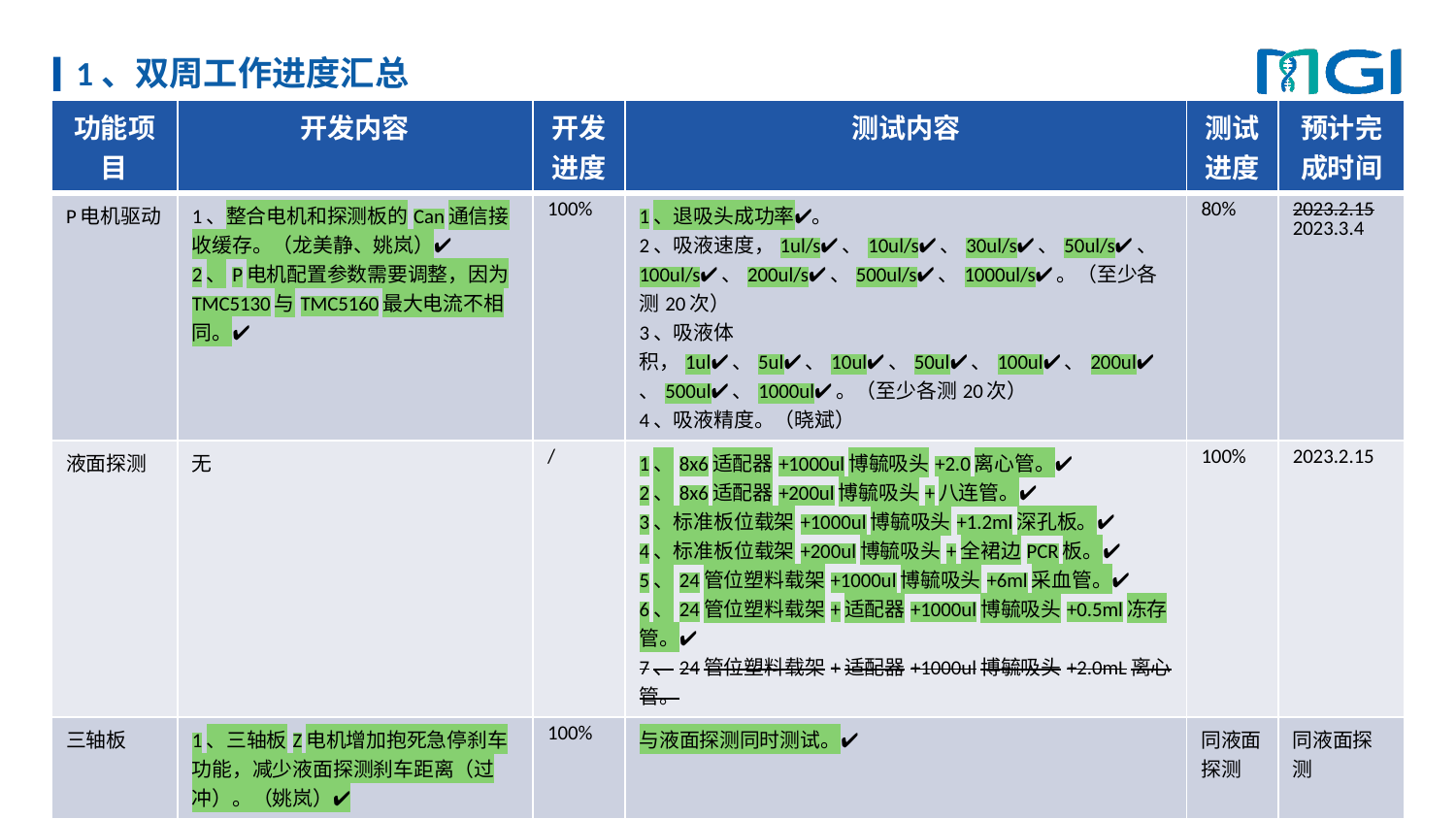

# 1、双周工作进度汇总
| 功能项目 | 开发内容 | 开发进度 | 测试内容 | 测试进度 | 预计完成时间 |
| --- | --- | --- | --- | --- | --- |
| P电机驱动 | 1、整合电机和探测板的Can通信接收缓存。（龙美静、姚岚）✔ 2、P电机配置参数需要调整，因为TMC5130与TMC5160最大电流不相同。✔ | 100% | 1、退吸头成功率✔。 2、吸液速度，1ul/s✔、10ul/s✔、30ul/s✔、50ul/s✔、100ul/s✔、200ul/s✔、500ul/s✔、1000ul/s✔。（至少各测20次） 3、吸液体积，1ul✔、5ul✔、10ul✔、50ul✔、100ul✔、200ul✔、500ul✔、1000ul✔。（至少各测20次） 4、吸液精度。（晓斌） | 80% | 2023.2.15 2023.3.4 |
| 液面探测 | 无 | / | 1、8x6适配器+1000ul博毓吸头+2.0离心管。✔ 2、8x6适配器+200ul博毓吸头+八连管。✔ 3、标准板位载架+1000ul博毓吸头+1.2ml深孔板。✔ 4、标准板位载架+200ul博毓吸头+全裙边PCR板。✔ 5、24管位塑料载架+1000ul博毓吸头+6ml采血管。✔ 6、24管位塑料载架+适配器+1000ul博毓吸头+0.5ml冻存管。✔ 7、24管位塑料载架+适配器+1000ul博毓吸头+2.0mL离心管。 | 100% | 2023.2.15 |
| 三轴板 | 1、三轴板Z电机增加抱死急停刹车功能，减少液面探测刹车距离（过冲）。（姚岚）✔ | 100% | 与液面探测同时测试。✔ | 同液面探测 | 同液面探测 |
| 探测板V9.0.0 | 1、设计电路、整理物料清单。✔ 2、将电路资料发给厂家打板。✔ 3、预计13号硬件回来。（孙周）✔ | 100% | 1、使用TMC5130搭建硬件平台。✔ 2、测试电源噪声。✔ 3、温升测试，与称水一同进行。 | 77% | 2023.2.13 |